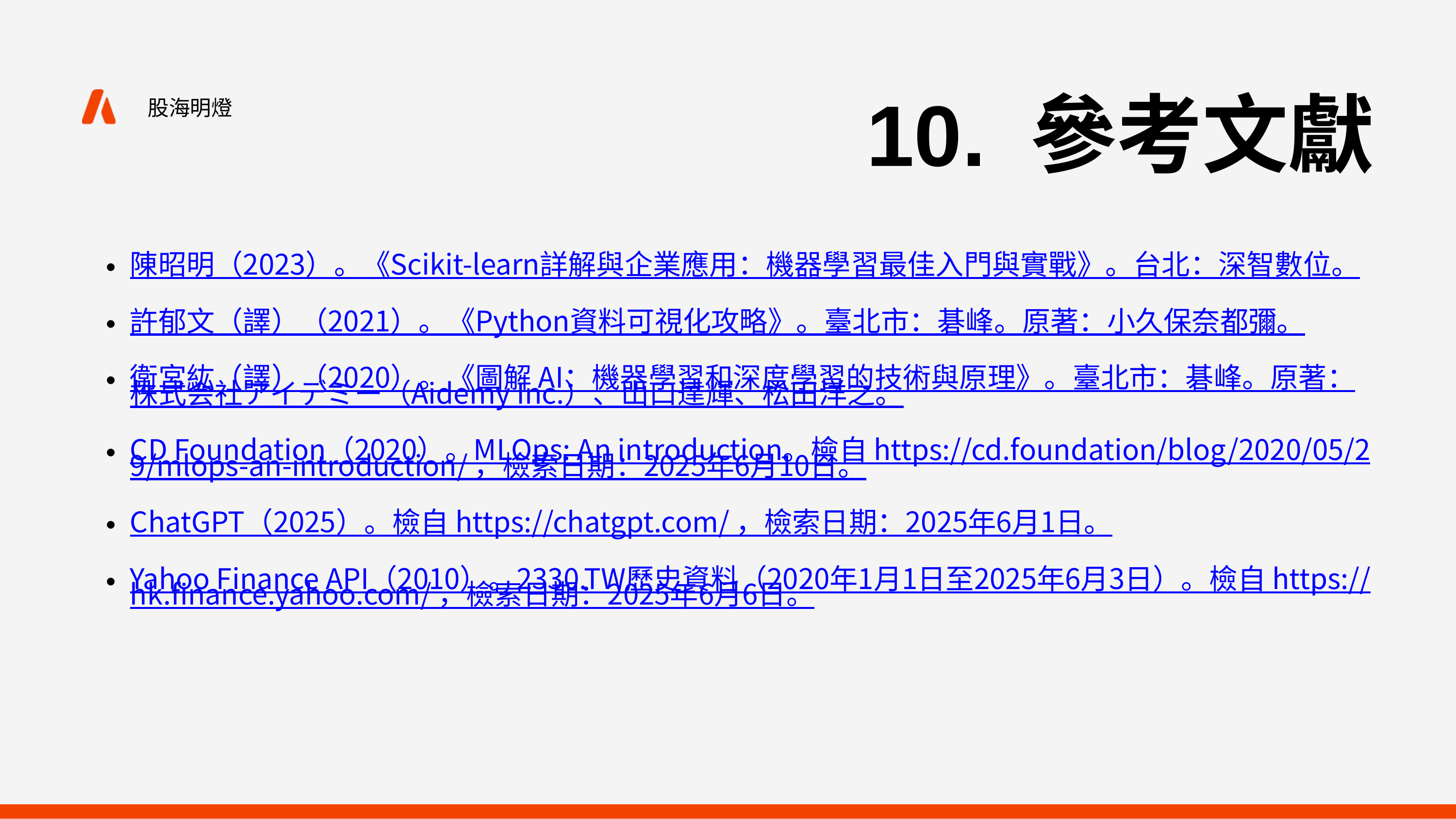

10. 參考文獻

股海明燈
陳昭明（2023）。《Scikit-learn詳解與企業應用：機器學習最佳入門與實戰》。台北：深智數位。

許郁文（譯）（2021）。《Python資料可視化攻略》。臺北市：碁峰。原著：小久保奈都彌。

衛宮紘（譯）（2020）。《圖解 AI：機器學習和深度學習的技術與原理》。臺北市：碁峰。原著：株式会社アイデミー（Aidemy Inc.）、山口達輝、松田洋之。

CD Foundation（2020）。MLOps: An introduction。檢自 https://cd.foundation/blog/2020/05/29/mlops-an-introduction/ ，檢索日期：2025年6月10日。

ChatGPT（2025）。檢自 https://chatgpt.com/ ，檢索日期：2025年6月1日。

Yahoo Finance API（2010）。2330.TW歷史資料（2020年1月1日至2025年6月3日）。檢自 https://hk.finance.yahoo.com/ ，檢索日期：2025年6月6日。